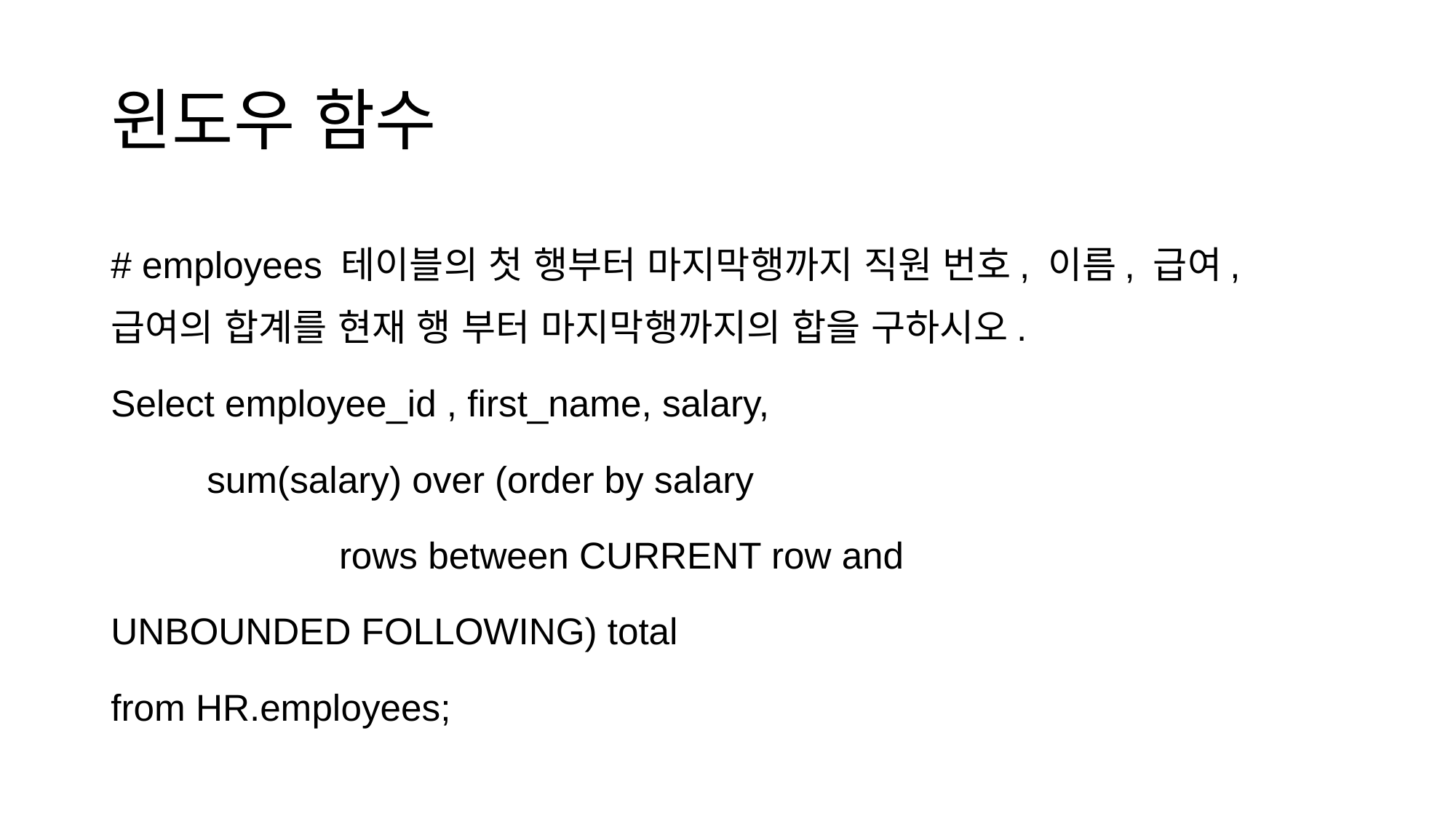

# 윈도우 함수
# employees 테이블의 첫 행부터 마지막행까지 직원 번호, 이름, 급여, 급여의 합계를 현재 행 부터 마지막행까지의 합을 구하시오.
Select employee_id , first_name, salary,
	sum(salary) over (order by salary
                      rows between CURRENT row and
UNBOUNDED FOLLOWING) total
from HR.employees;